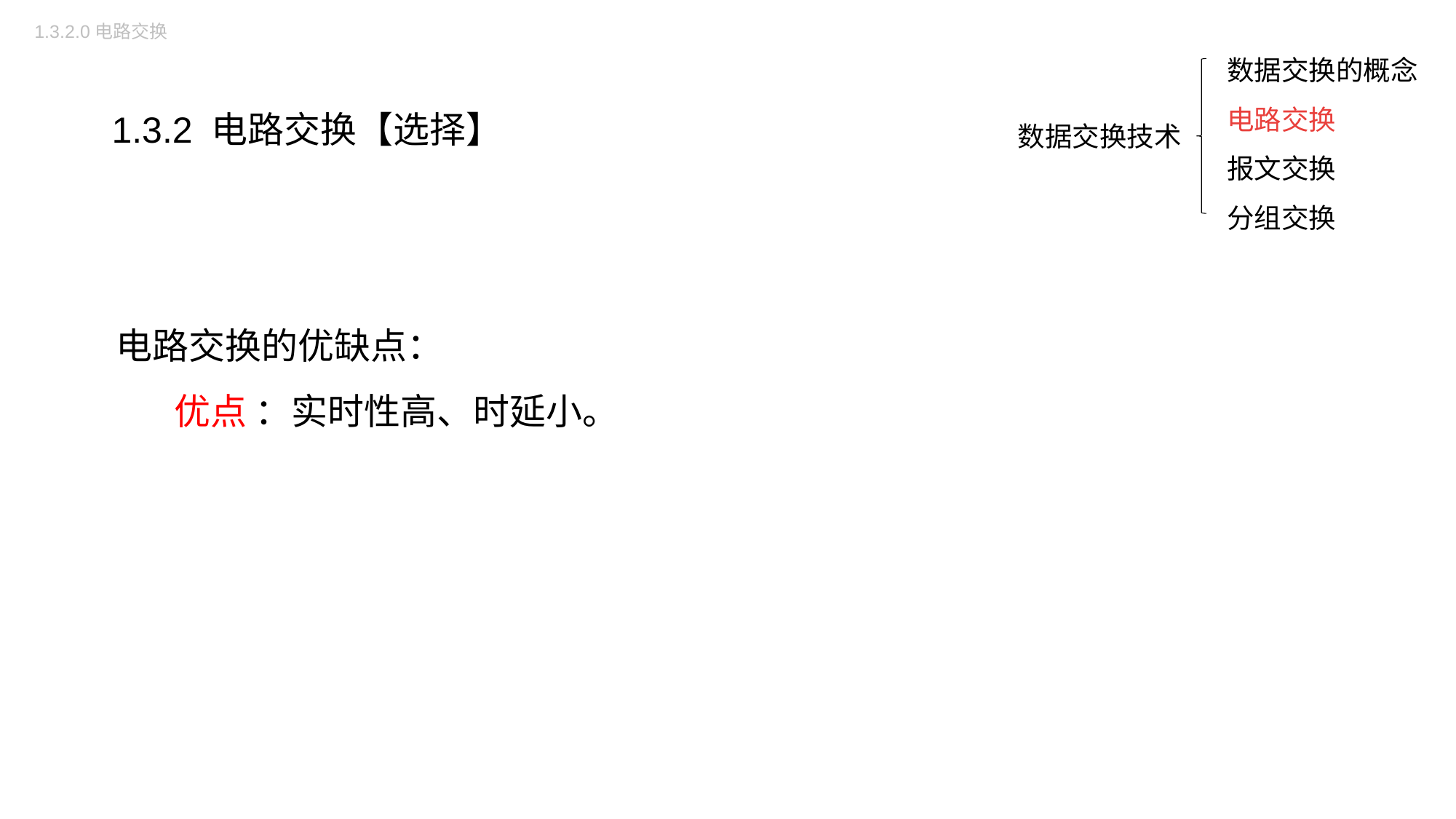

1.3.2.0电路交换
数据交换的概念
电路交换
报文交换
分组交换

1.3.2 电路交换【选择】
数据交换技术
电路交换的优缺点：
      优点 ：实时性高、时延小。